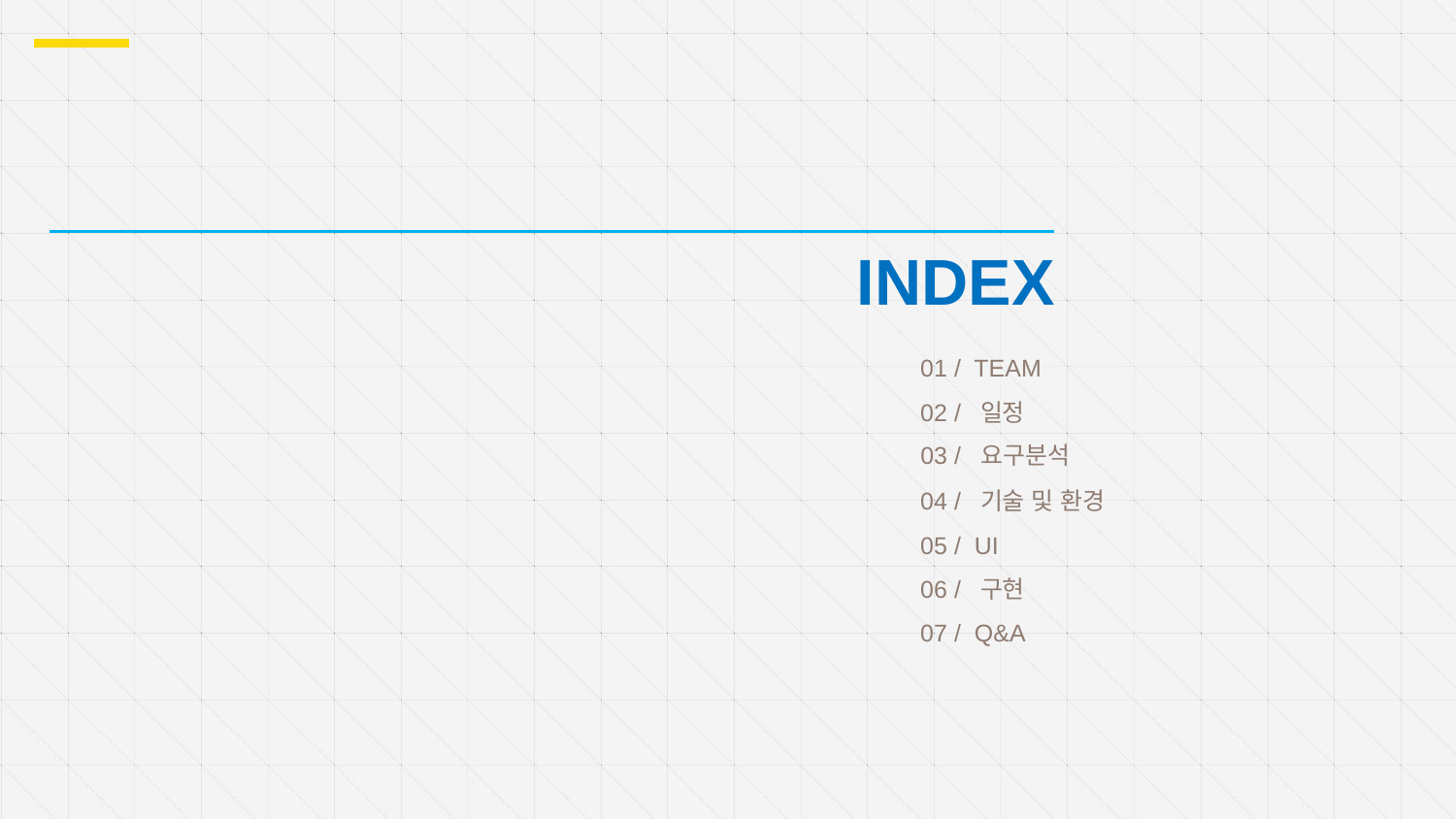

INDEX
01 /  TEAM
02 /  일정
03 /  요구분석
04 /  기술 및 환경
05 /  UI
06 /  구현
07 /  Q&A